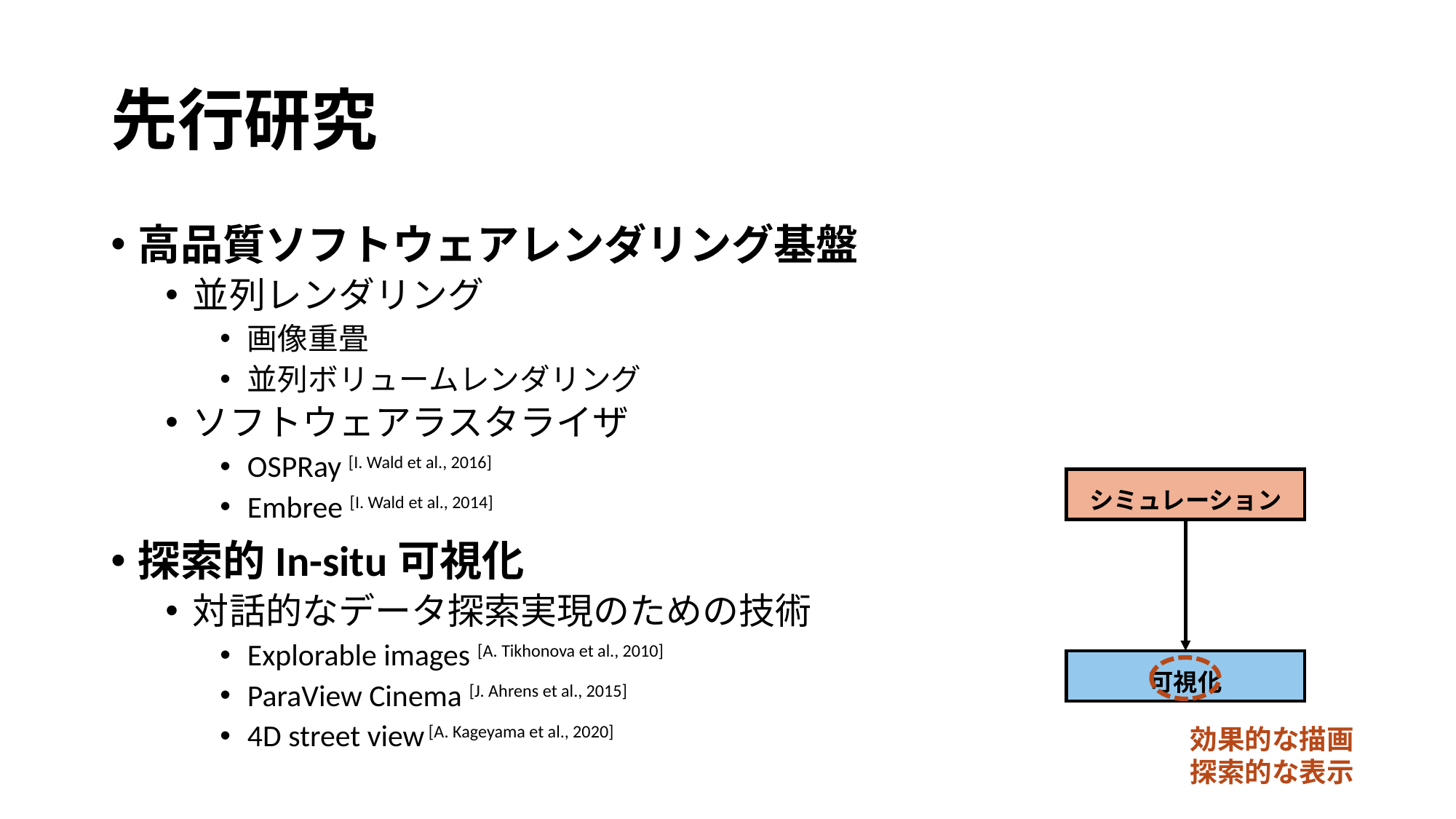

# 先行研究
高品質ソフトウェアレンダリング基盤
並列レンダリング
画像重畳
並列ボリュームレンダリング
ソフトウェアラスタライザ
OSPRay [I. Wald et al., 2016]
Embree [I. Wald et al., 2014]
探索的In-situ可視化
対話的なデータ探索実現のための技術
Explorable images [A. Tikhonova et al., 2010]
ParaView Cinema [J. Ahrens et al., 2015]
4D street view [A. Kageyama et al., 2020]
シミュレーション
可視化

効果的な描画
探索的な表示